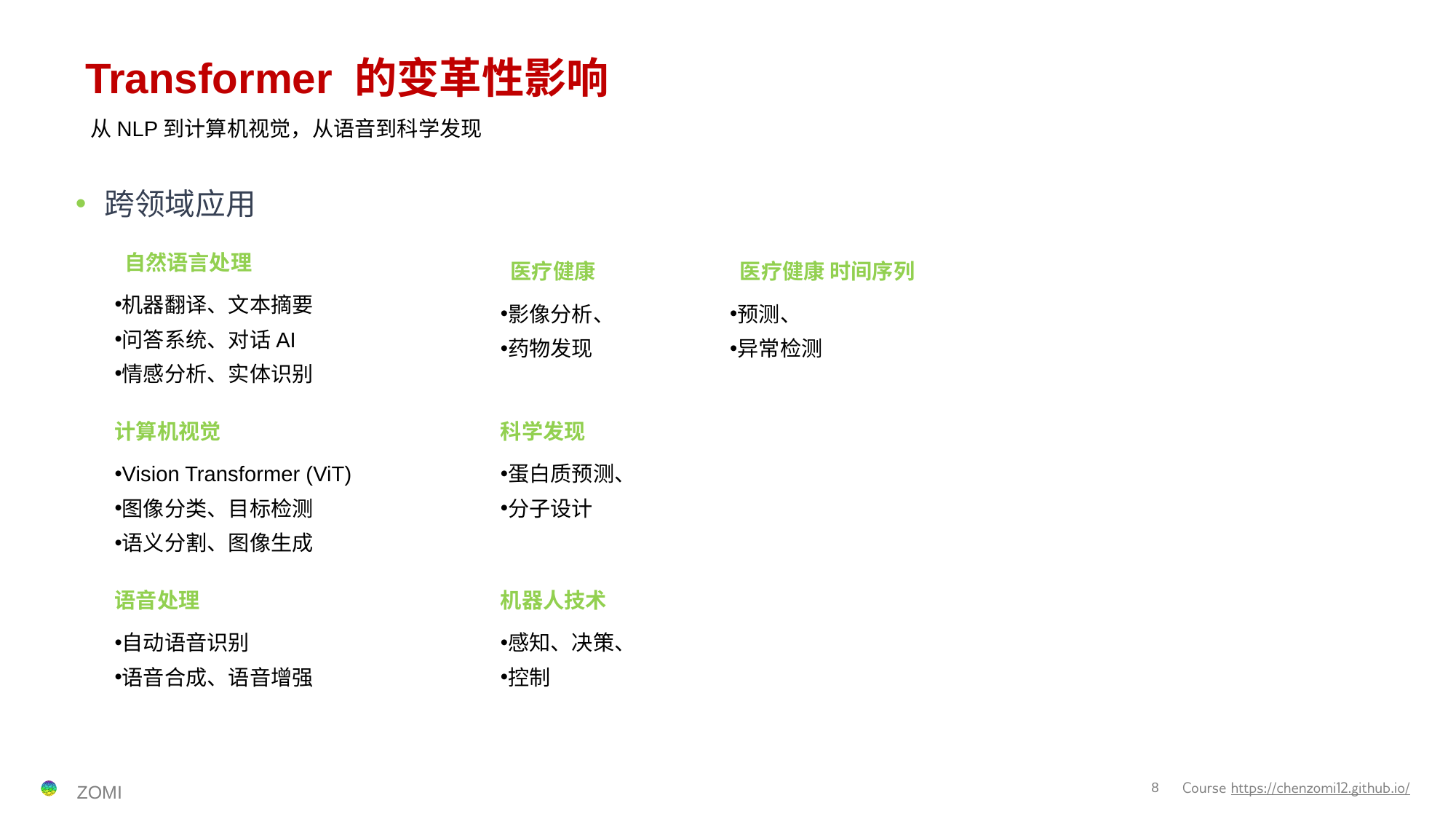

# Transformer 的变革性影响
从NLP到计算机视觉，从语音到科学发现
跨领域应用
 自然语言处理
机器翻译、文本摘要
问答系统、对话AI
情感分析、实体识别
计算机视觉
Vision Transformer (ViT)
图像分类、目标检测
语义分割、图像生成
语音处理
自动语音识别
语音合成、语音增强
 医疗健康 时间序列
预测、
异常检测
 医疗健康
影像分析、
药物发现
科学发现
蛋白质预测、
分子设计

机器人技术
感知、决策、
控制